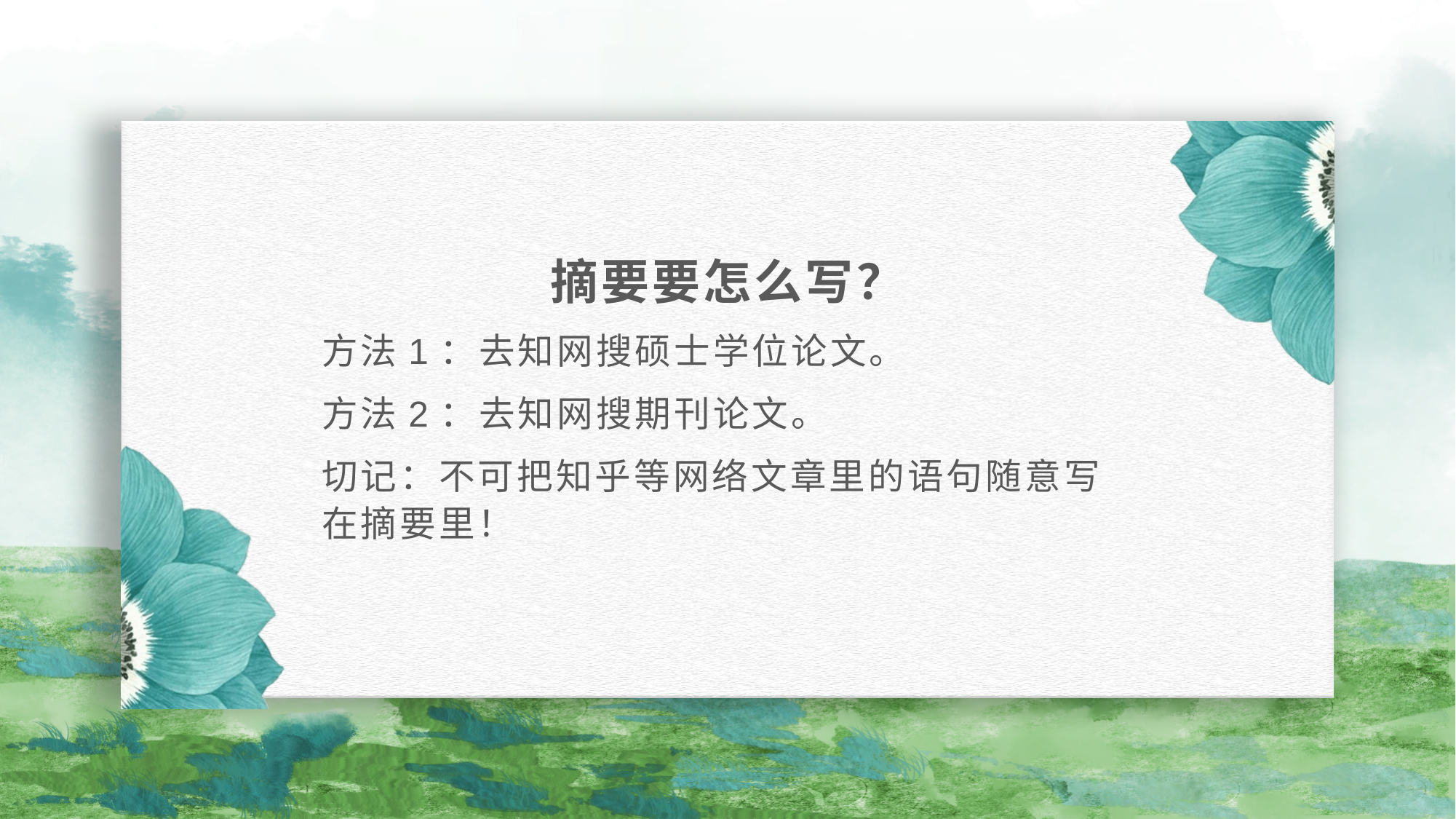

摘要要怎么写？
方法1：去知网搜硕士学位论文。
方法2：去知网搜期刊论文。
切记：不可把知乎等网络文章里的语句随意写在摘要里！